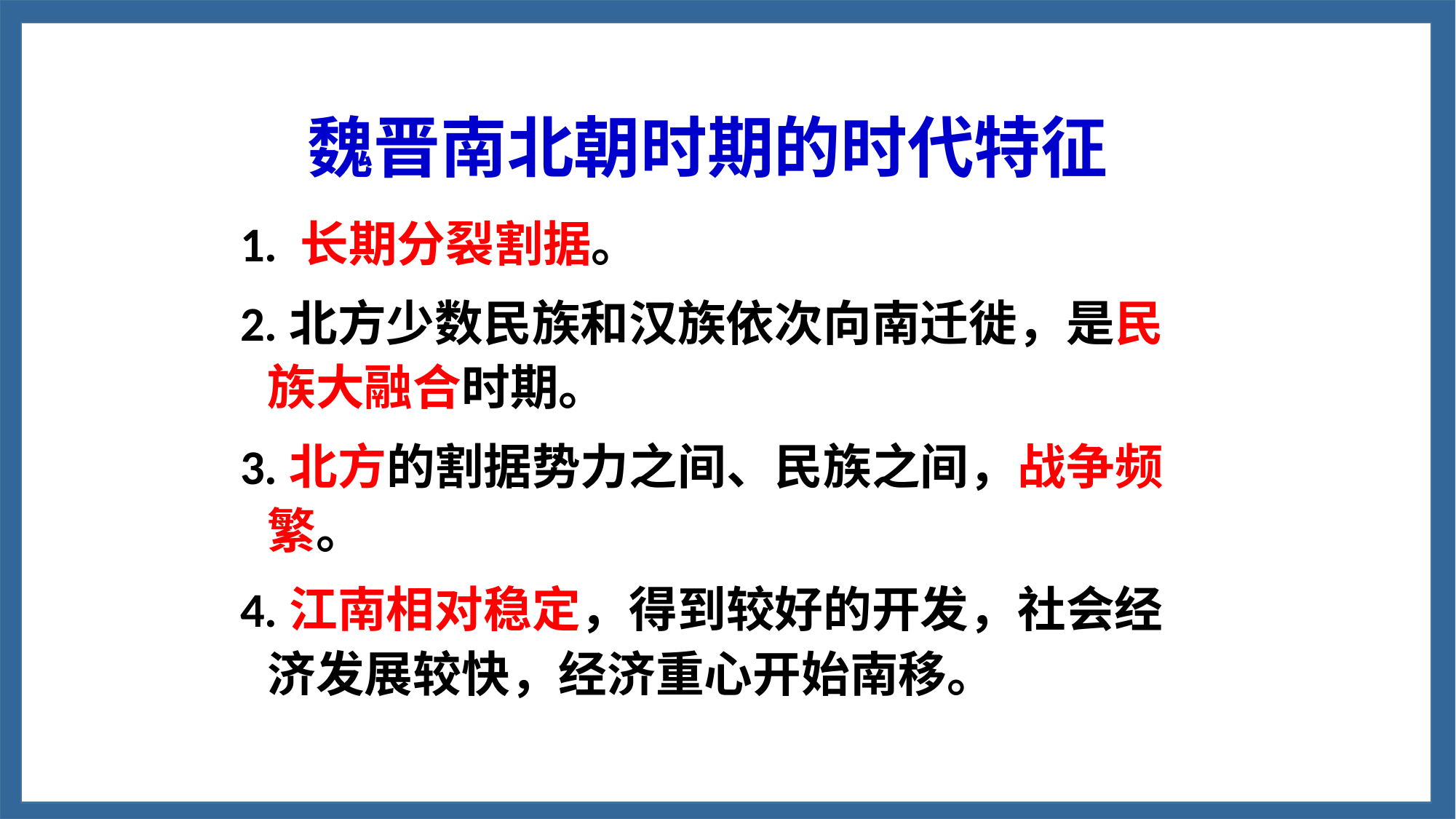

# 魏晋南北朝时期的时代特征
1. 长期分裂割据。
2.北方少数民族和汉族依次向南迁徙，是民族大融合时期。
3.北方的割据势力之间、民族之间，战争频繁。
4.江南相对稳定，得到较好的开发，社会经济发展较快，经济重心开始南移。